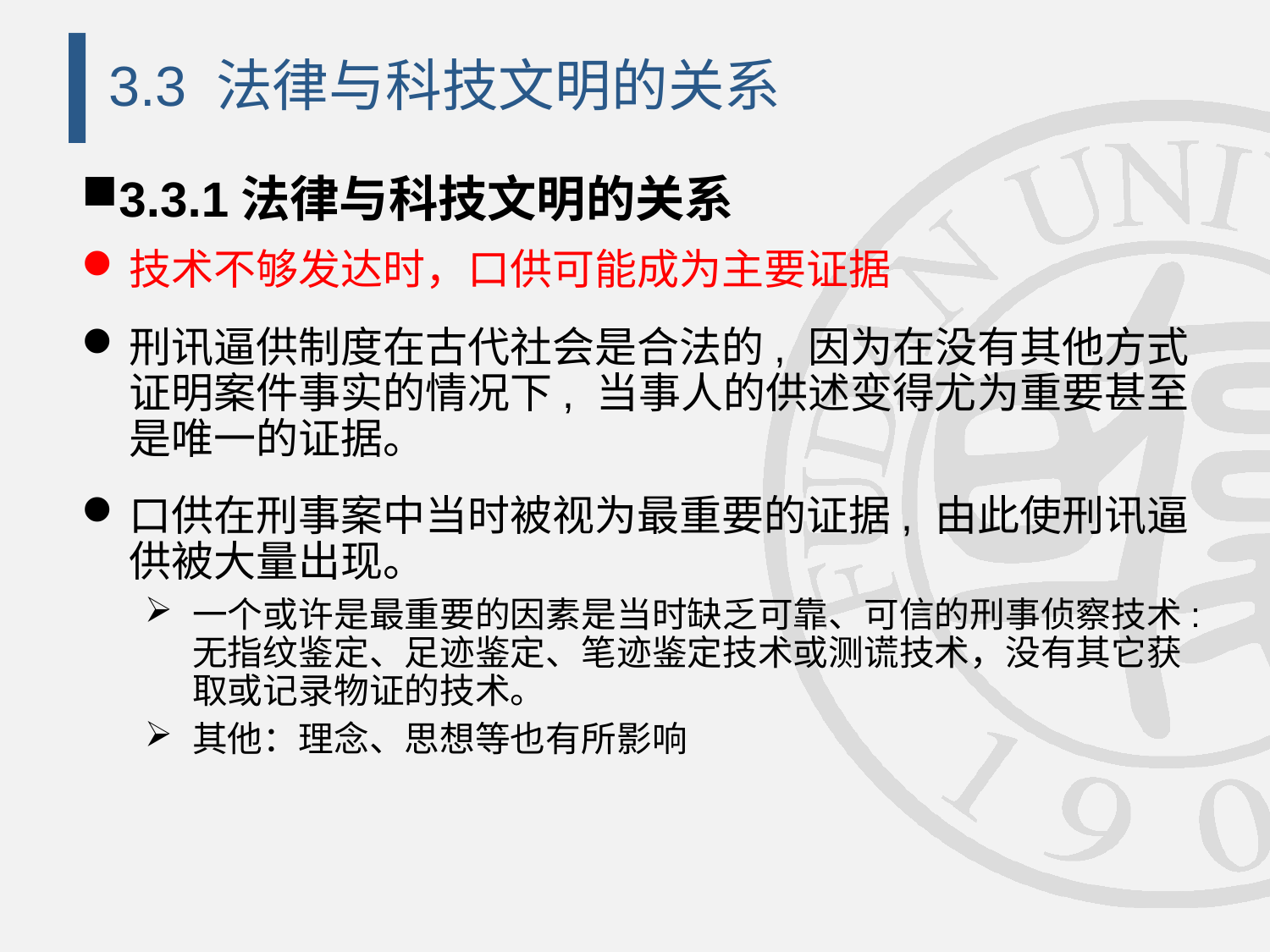

# 3.3 法律与科技文明的关系
3.3.1法律与科技文明的关系
技术不够发达时，口供可能成为主要证据
刑讯逼供制度在古代社会是合法的, 因为在没有其他方式证明案件事实的情况下, 当事人的供述变得尤为重要甚至是唯一的证据。
口供在刑事案中当时被视为最重要的证据, 由此使刑讯逼供被大量出现。
一个或许是最重要的因素是当时缺乏可靠、可信的刑事侦察技术: 无指纹鉴定、足迹鉴定、笔迹鉴定技术或测谎技术，没有其它获取或记录物证的技术。
其他：理念、思想等也有所影响